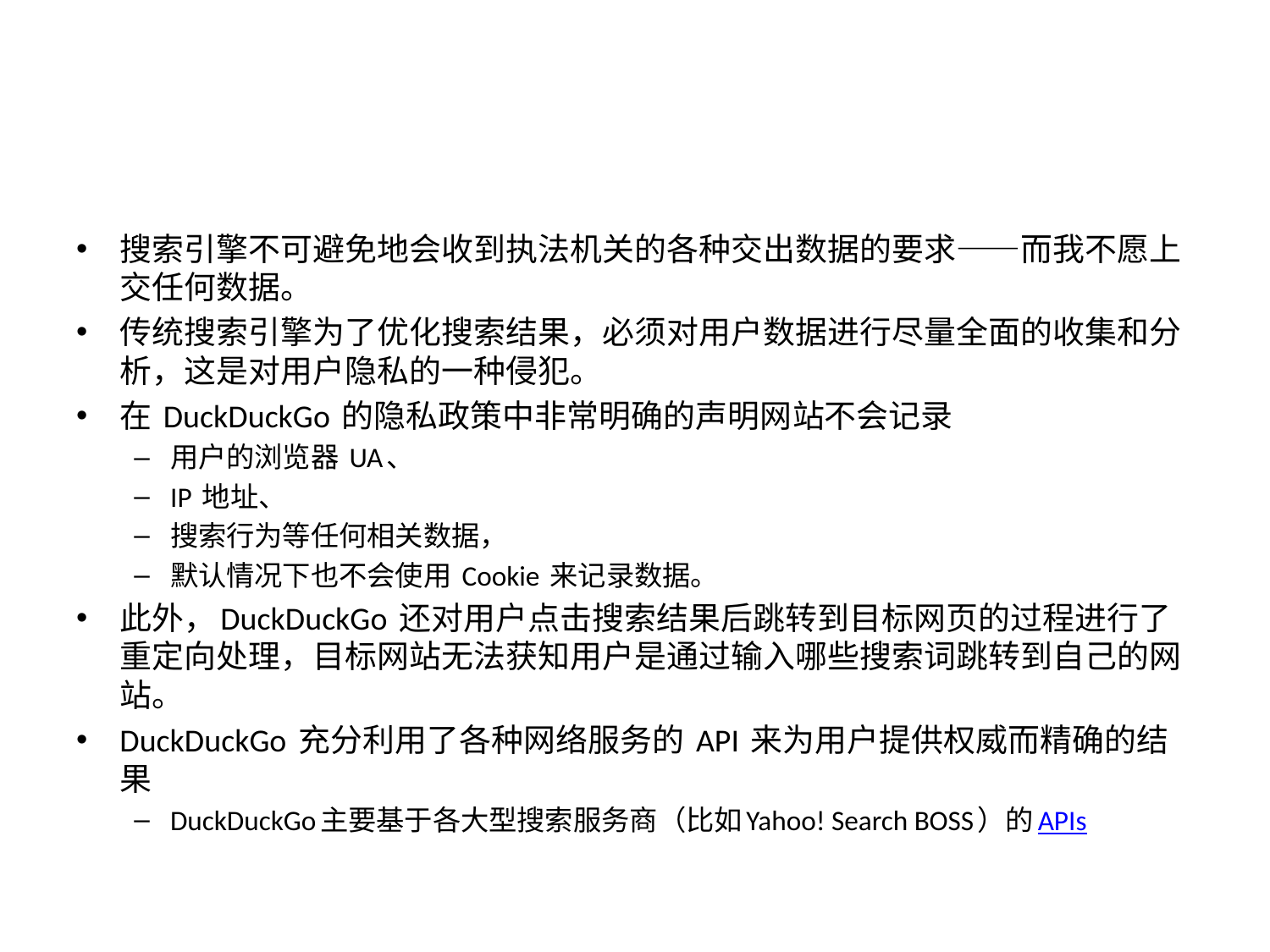

#
搜索引擎不可避免地会收到执法机关的各种交出数据的要求——而我不愿上交任何数据。
传统搜索引擎为了优化搜索结果，必须对用户数据进行尽量全面的收集和分析，这是对用户隐私的一种侵犯。
在 DuckDuckGo 的隐私政策中非常明确的声明网站不会记录
用户的浏览器 UA、
IP 地址、
搜索行为等任何相关数据，
默认情况下也不会使用 Cookie 来记录数据。
此外，DuckDuckGo 还对用户点击搜索结果后跳转到目标网页的过程进行了重定向处理，目标网站无法获知用户是通过输入哪些搜索词跳转到自己的网站。
DuckDuckGo 充分利用了各种网络服务的 API 来为用户提供权威而精确的结果
DuckDuckGo主要基于各大型搜索服务商（比如Yahoo! Search BOSS）的APIs